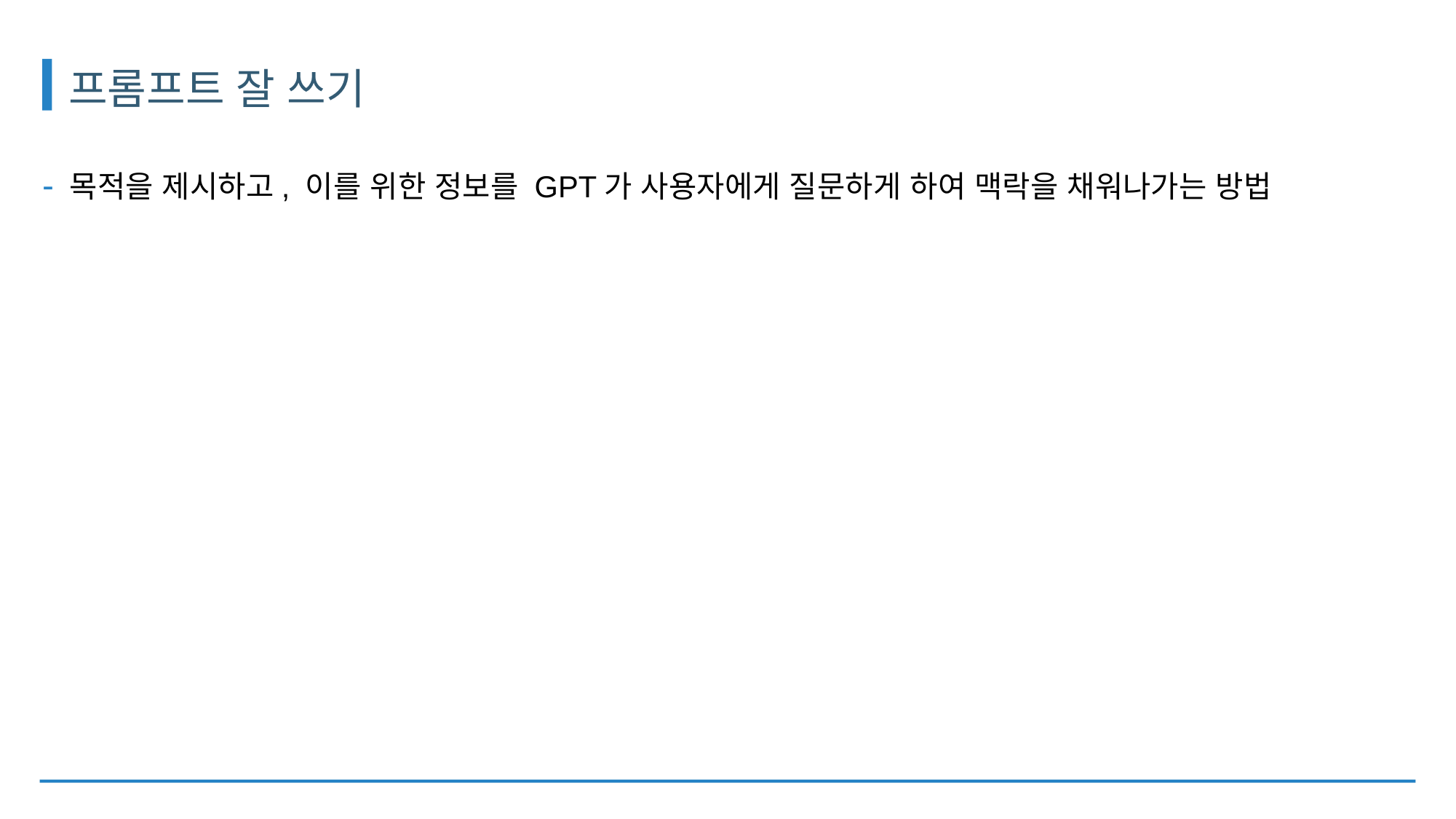

# 프롬프트 잘 쓰기
목적을 제시하고, 이를 위한 정보를 GPT가 사용자에게 질문하게 하여 맥락을 채워나가는 방법